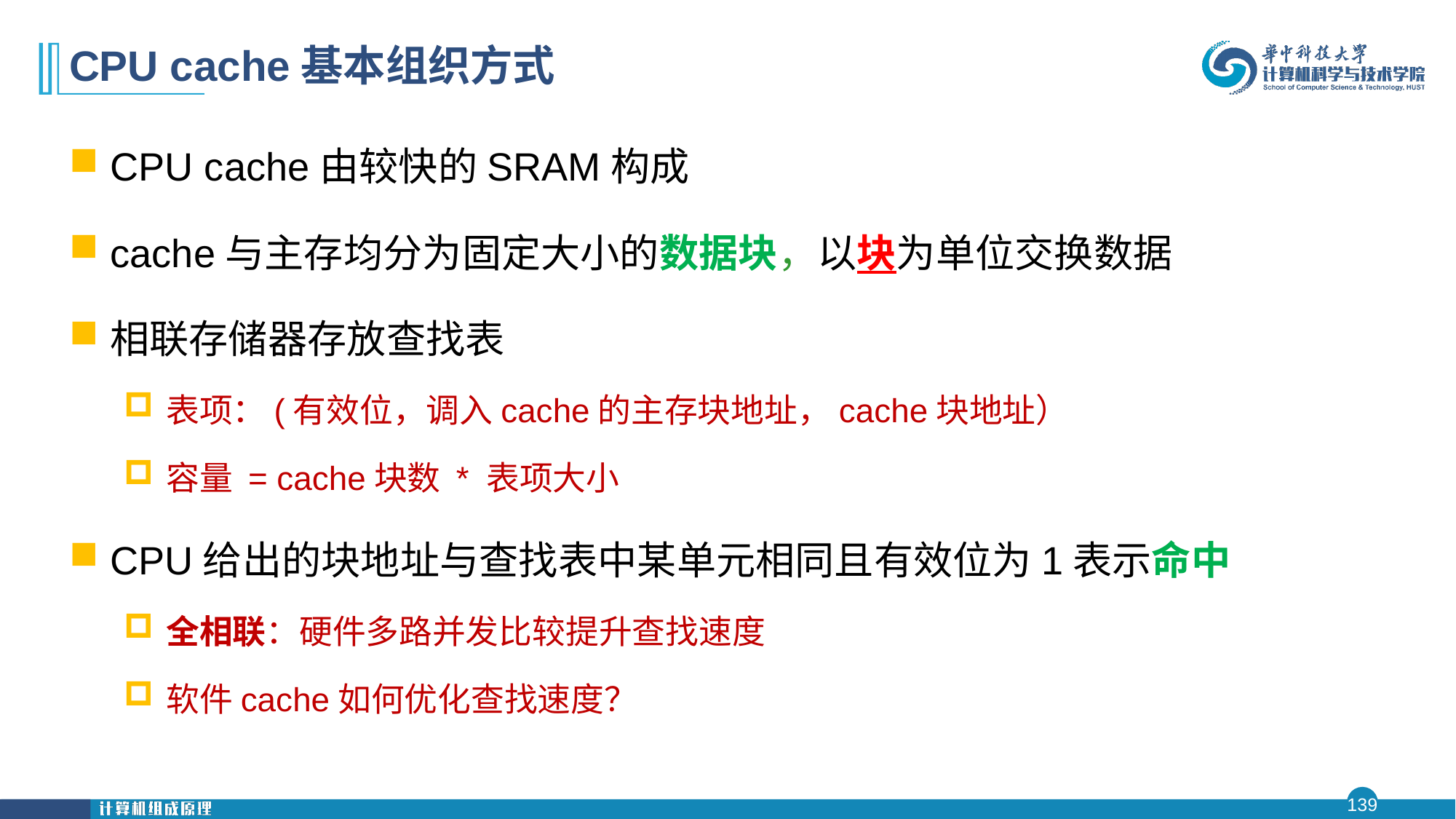

# CPU cache基本组织方式
CPU cache由较快的SRAM构成
cache与主存均分为固定大小的数据块，以块为单位交换数据
相联存储器存放查找表
表项：(有效位，调入cache的主存块地址，cache块地址）
容量 = cache块数 * 表项大小
CPU给出的块地址与查找表中某单元相同且有效位为1表示命中
全相联：硬件多路并发比较提升查找速度
软件cache如何优化查找速度？